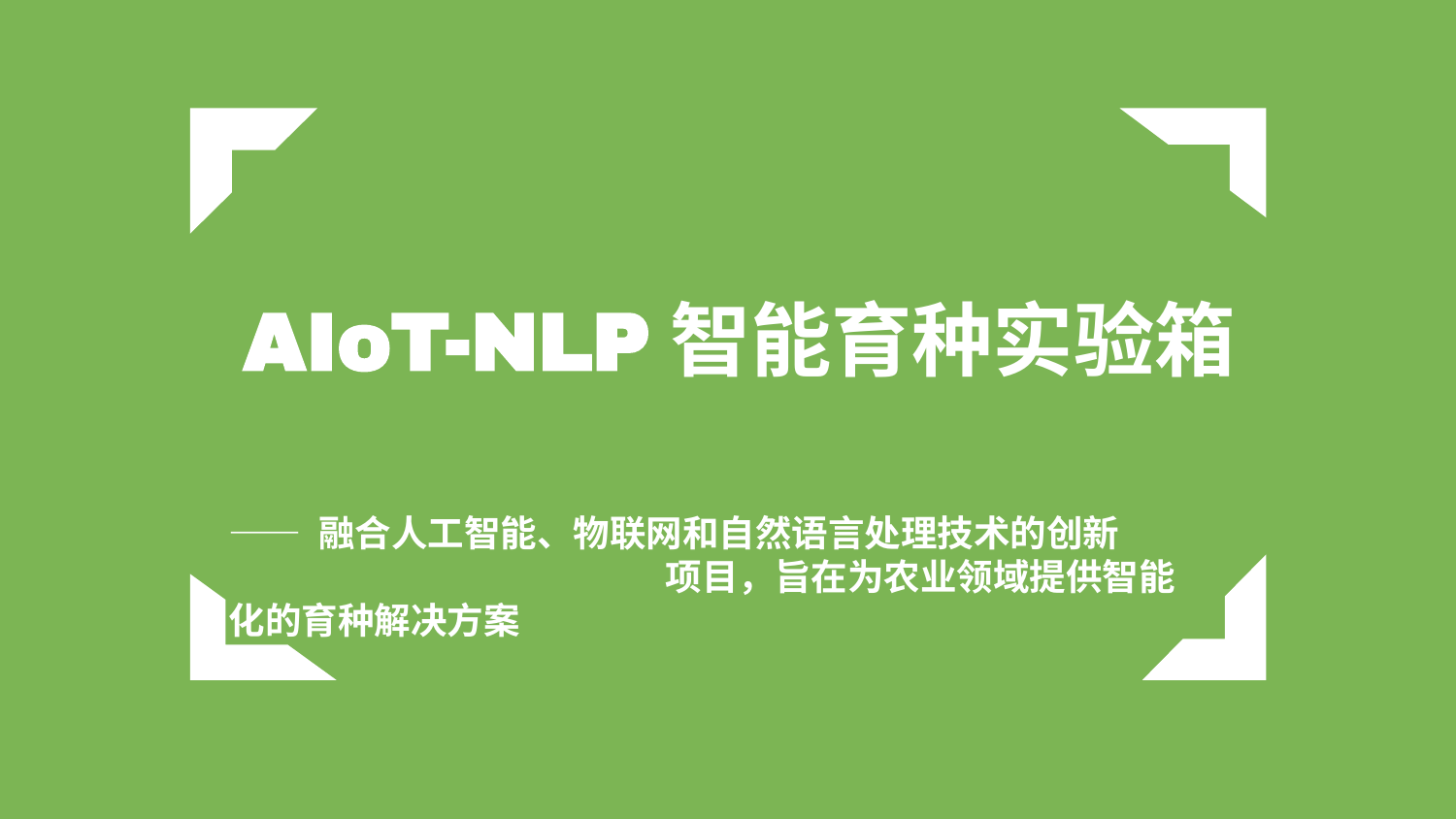

AIoT-NLP智能育种实验箱
—— 融合人工智能、物联网和自然语言处理技术的创新    	              		项目，旨在为农业领域提供智能化的育种解决方案